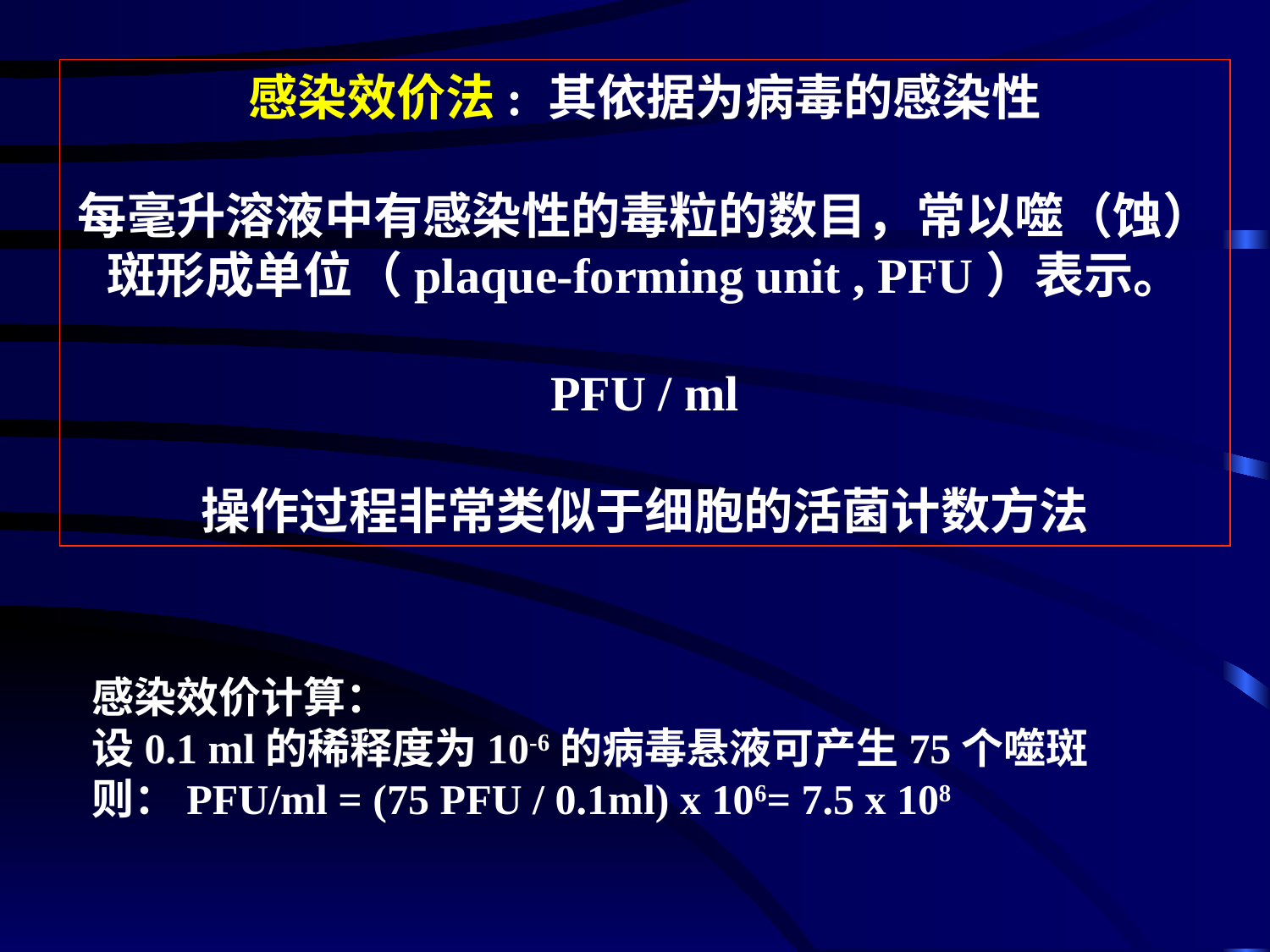

感染效价法: 其依据为病毒的感染性

每毫升溶液中有感染性的毒粒的数目，常以噬（蚀）斑形成单位（plaque-forming unit , PFU）表示。

PFU / ml

操作过程非常类似于细胞的活菌计数方法
感染效价计算：
设0.1 ml的稀释度为10-6的病毒悬液可产生75个噬斑
则：PFU/ml = (75 PFU / 0.1ml) x 106= 7.5 x 108